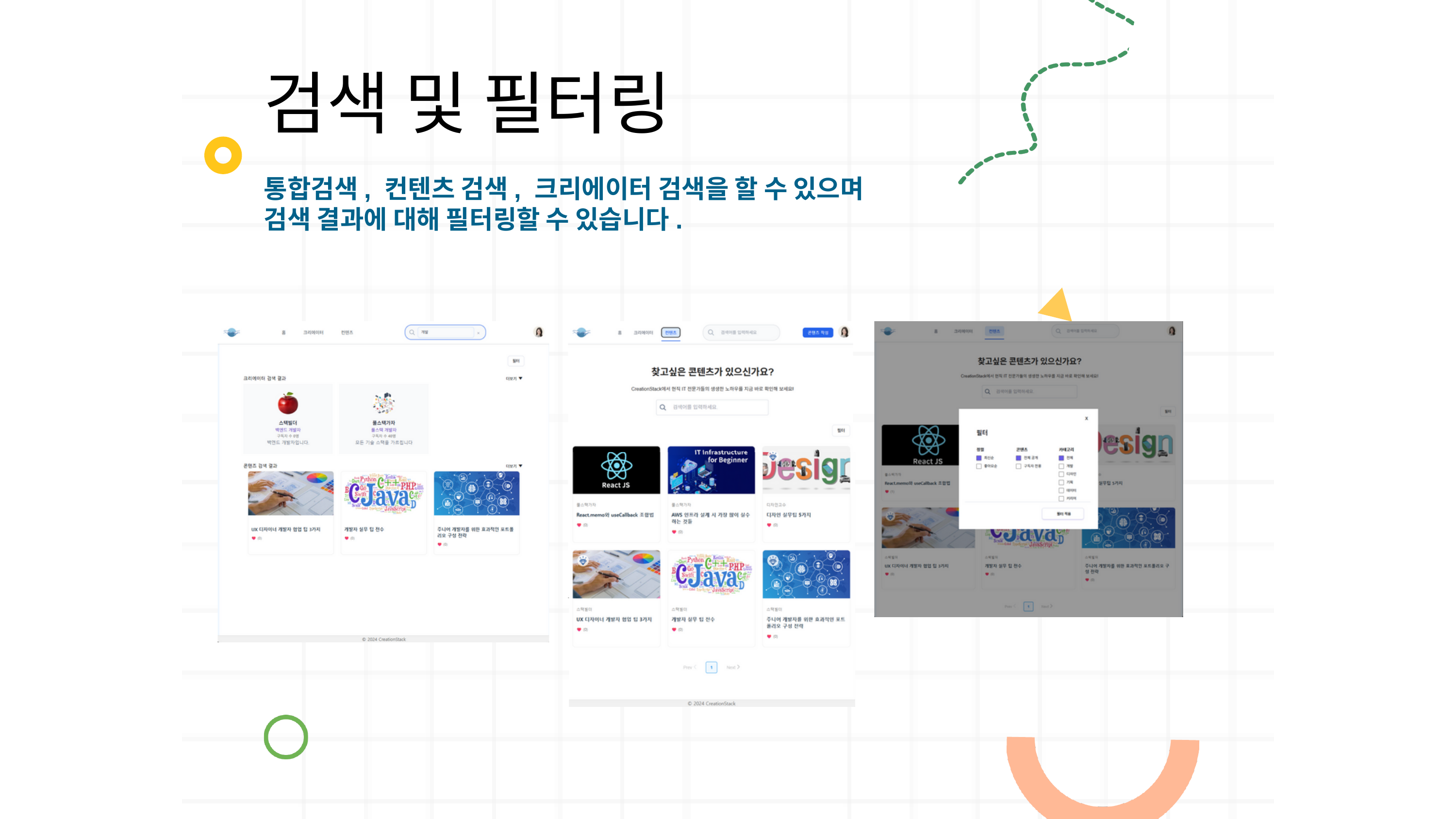

검색 및 필터링

통합검색, 컨텐츠 검색, 크리에이터 검색을 할 수 있으며
검색 결과에 대해 필터링할 수 있습니다.